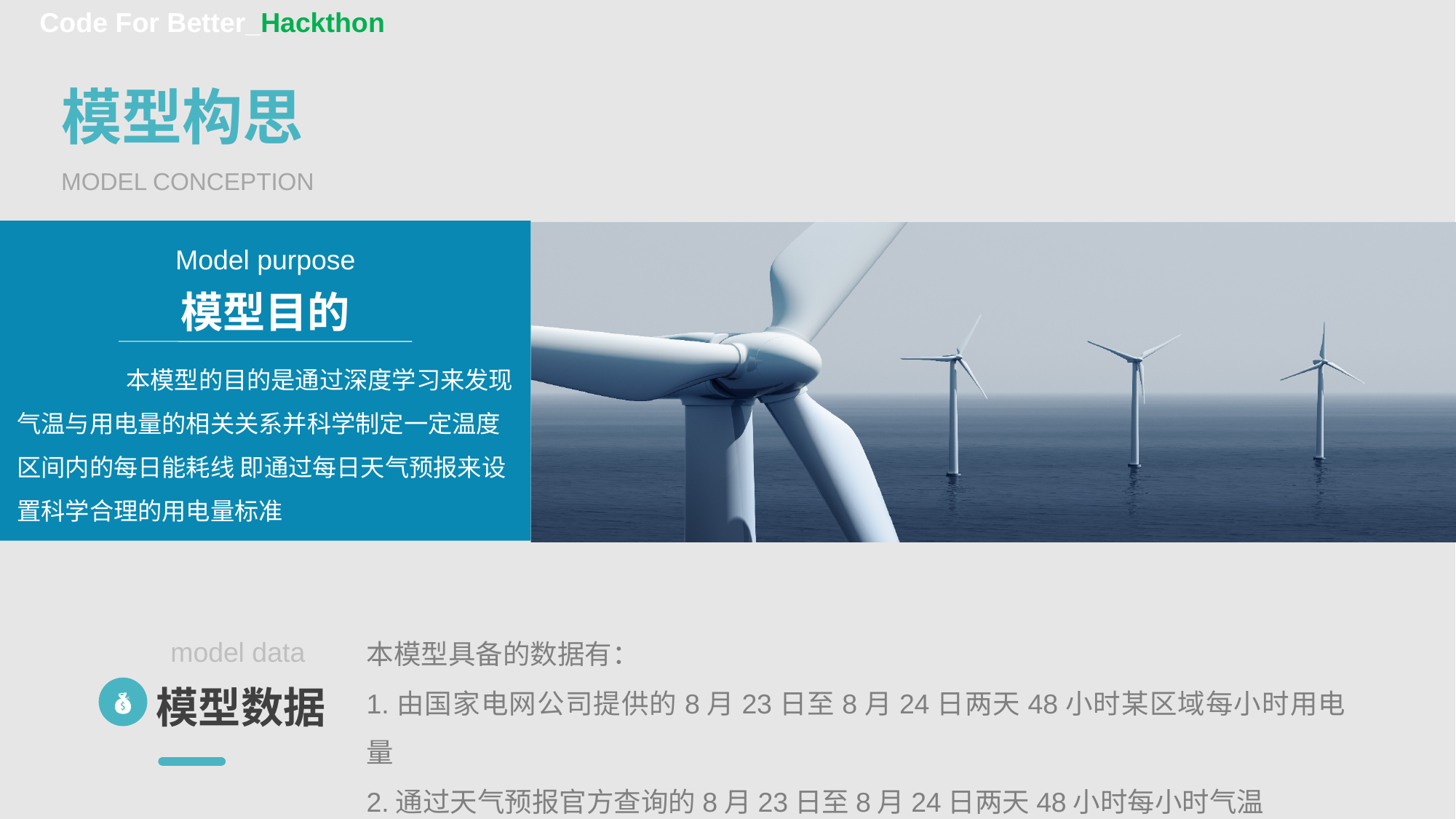

Code For Better_Hackthon
模型构思
Model conception

Model purpose
模型目的

	本模型的目的是通过深度学习来发现气温与用电量的相关关系并科学制定一定温度区间内的每日能耗线 即通过每日天气预报来设置科学合理的用电量标准

本模型具备的数据有：
1.由国家电网公司提供的8月23日至8月24日两天48小时某区域每小时用电量
2.通过天气预报官方查询的8月23日至8月24日两天48小时每小时气温
model data
模型数据